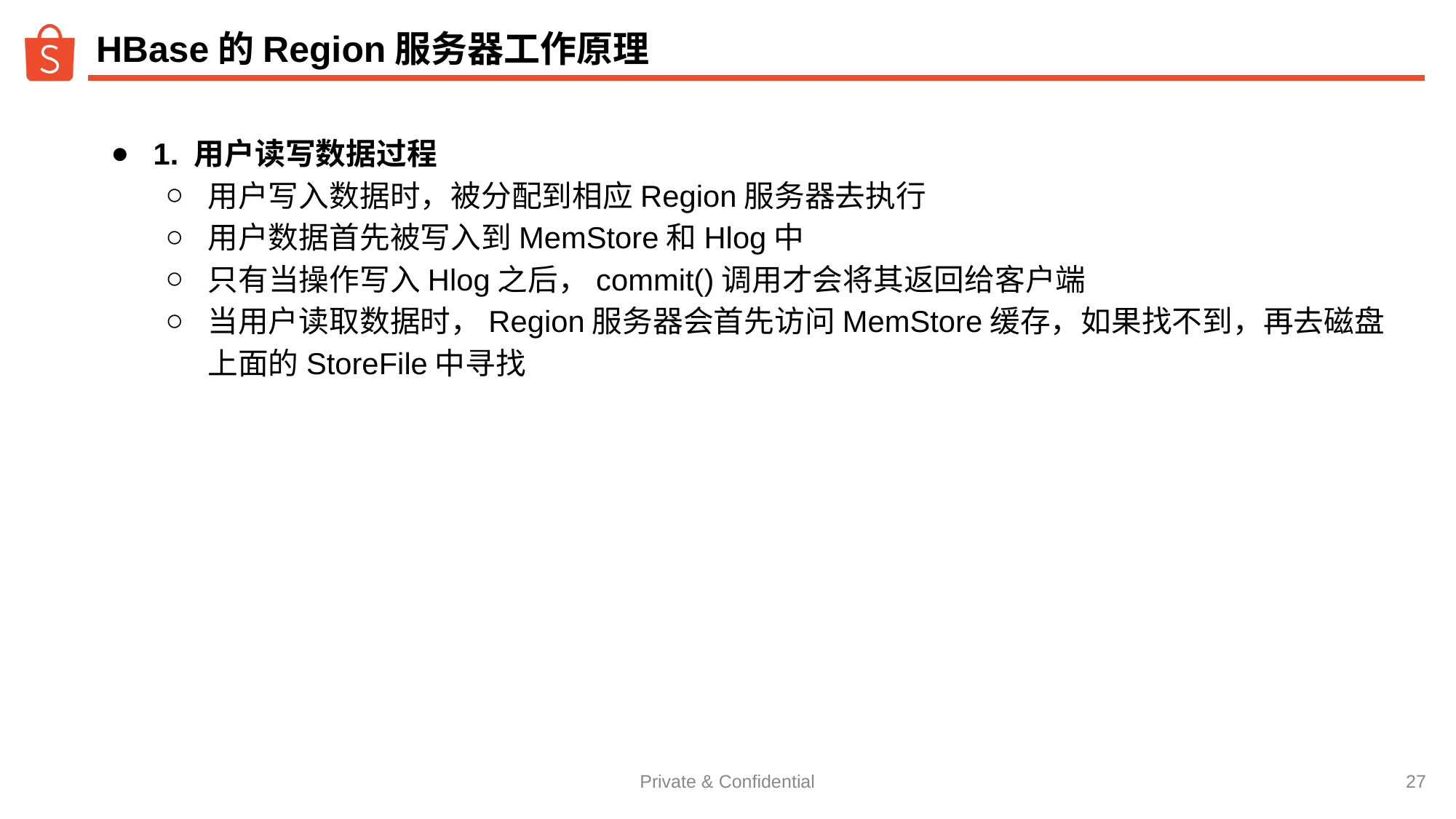

# HBase的Region服务器工作原理
1. 用户读写数据过程
用户写入数据时，被分配到相应Region服务器去执行
用户数据首先被写入到MemStore和Hlog中
只有当操作写入Hlog之后，commit()调用才会将其返回给客户端
当用户读取数据时，Region服务器会首先访问MemStore缓存，如果找不到，再去磁盘上面的StoreFile中寻找
27
Private & Confidential